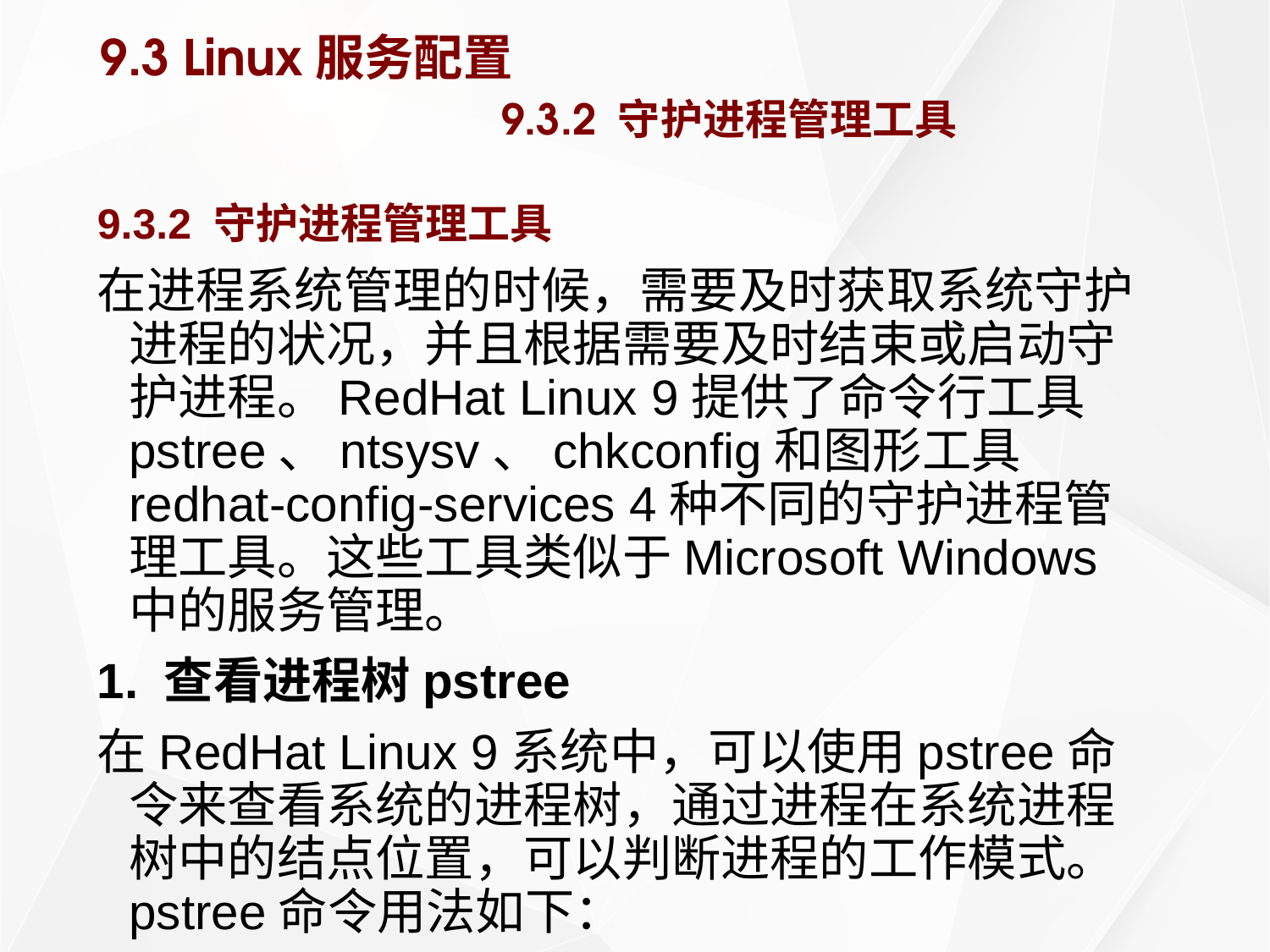

# 9.3 Linux服务配置 9.3.2 守护进程管理工具
9.3.2 守护进程管理工具
在进程系统管理的时候，需要及时获取系统守护进程的状况，并且根据需要及时结束或启动守护进程。RedHat Linux 9提供了命令行工具pstree、ntsysv、chkconfig和图形工具redhat-config-services 4种不同的守护进程管理工具。这些工具类似于Microsoft Windows中的服务管理。
1. 查看进程树pstree
在RedHat Linux 9系统中，可以使用pstree命令来查看系统的进程树，通过进程在系统进程树中的结点位置，可以判断进程的工作模式。pstree命令用法如下：
pstree [选项]